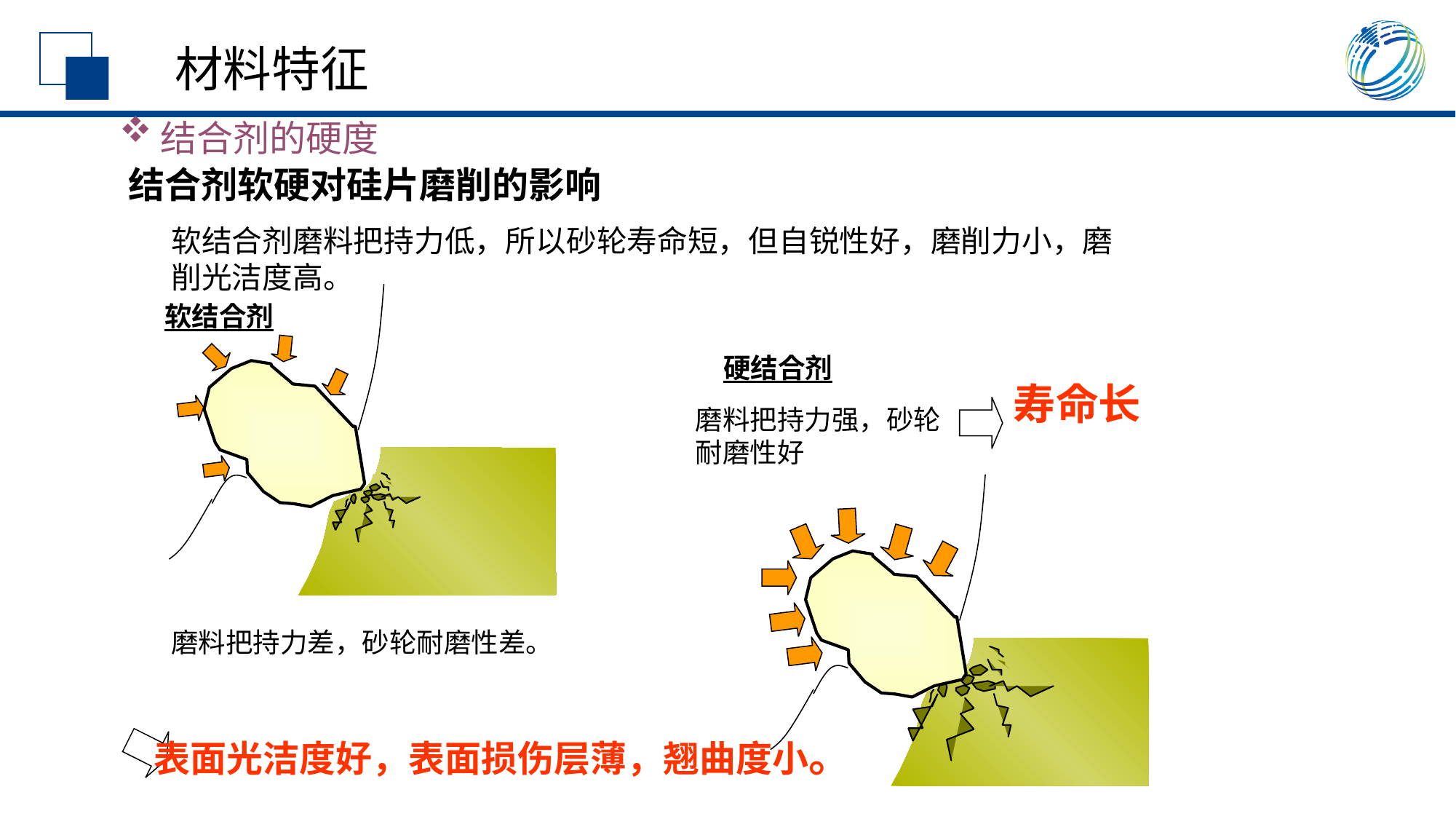

材料特征
结合剂的硬度
结合剂软硬对硅片磨削的影响
软结合剂磨料把持力低，所以砂轮寿命短，但自锐性好，磨削力小，磨削光洁度高。

软结合剂
硬结合剂
寿命长

磨料把持力强，砂轮耐磨性好

磨料把持力差，砂轮耐磨性差。

表面光洁度好，表面损伤层薄，翘曲度小。